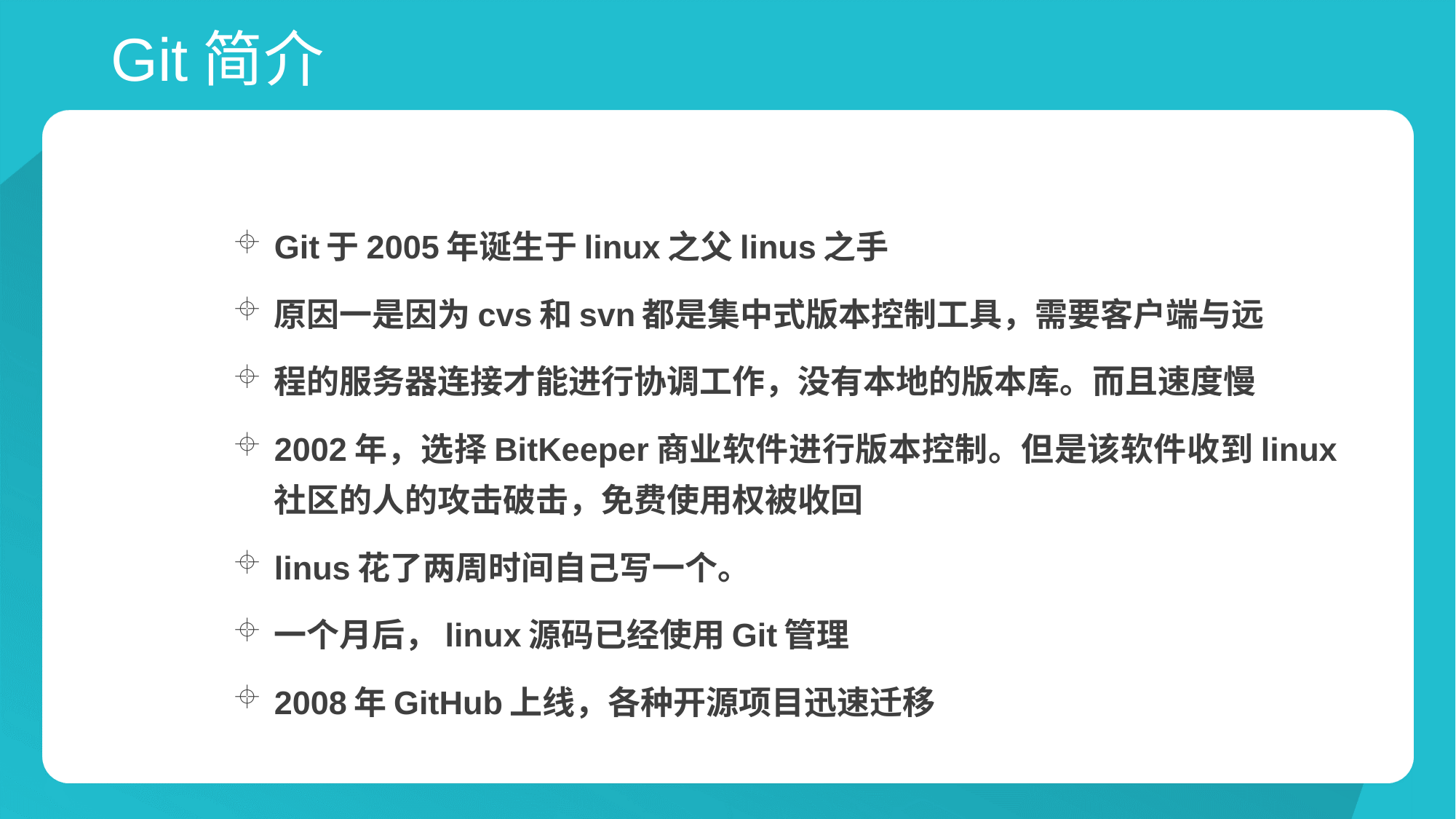

# Git简介
Git于2005年诞⽣于linux之⽗linus之⼿
原因⼀是因为cvs和svn都是集中式版本控制⼯具，需要客户端与远
程的服务器连接才能进⾏协调⼯作，没有本地的版本库。而且速度慢
2002年，选择BitKeeper商业软件进行版本控制。但是该软件收到linux社区的人的攻击破击，免费使用权被收回
linus花了两周时间自己写一个。
一个月后，linux源码已经使用Git管理
2008年GitHub上线，各种开源项目迅速迁移